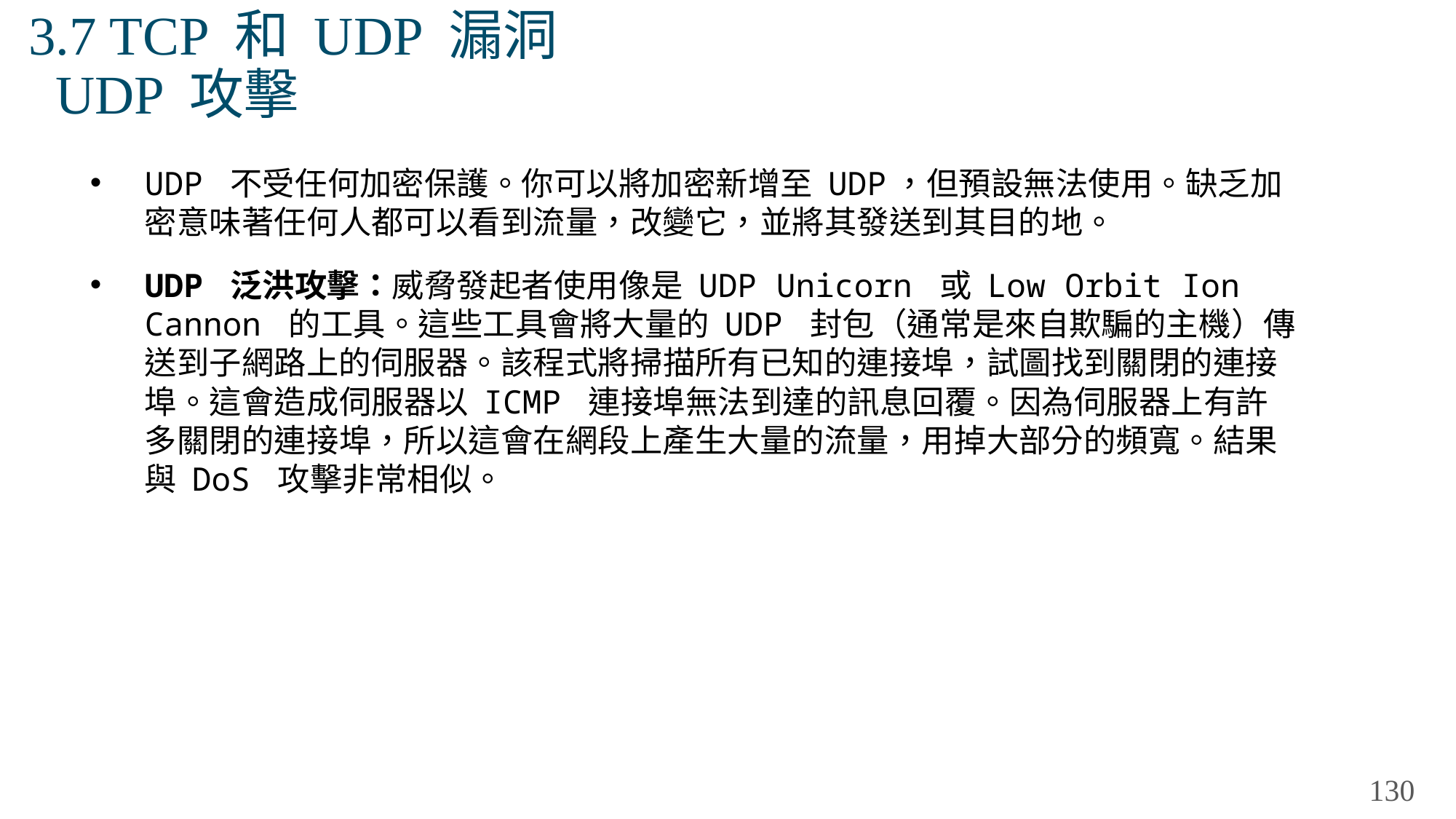

# 3.7 TCP 和 UDP 漏洞 UDP 攻擊
UDP 不受任何加密保護。你可以將加密新增至 UDP，但預設無法使用。缺乏加密意味著任何人都可以看到流量，改變它，並將其發送到其目的地。
UDP 泛洪攻擊：威脅發起者使用像是 UDP Unicorn 或 Low Orbit Ion Cannon 的工具。這些工具會將大量的 UDP 封包（通常是來自欺騙的主機）傳送到子網路上的伺服器。該程式將掃描所有已知的連接埠，試圖找到關閉的連接埠。這會造成伺服器以 ICMP 連接埠無法到達的訊息回覆。因為伺服器上有許多關閉的連接埠，所以這會在網段上產生大量的流量，用掉大部分的頻寬。結果與 DoS 攻擊非常相似。
130